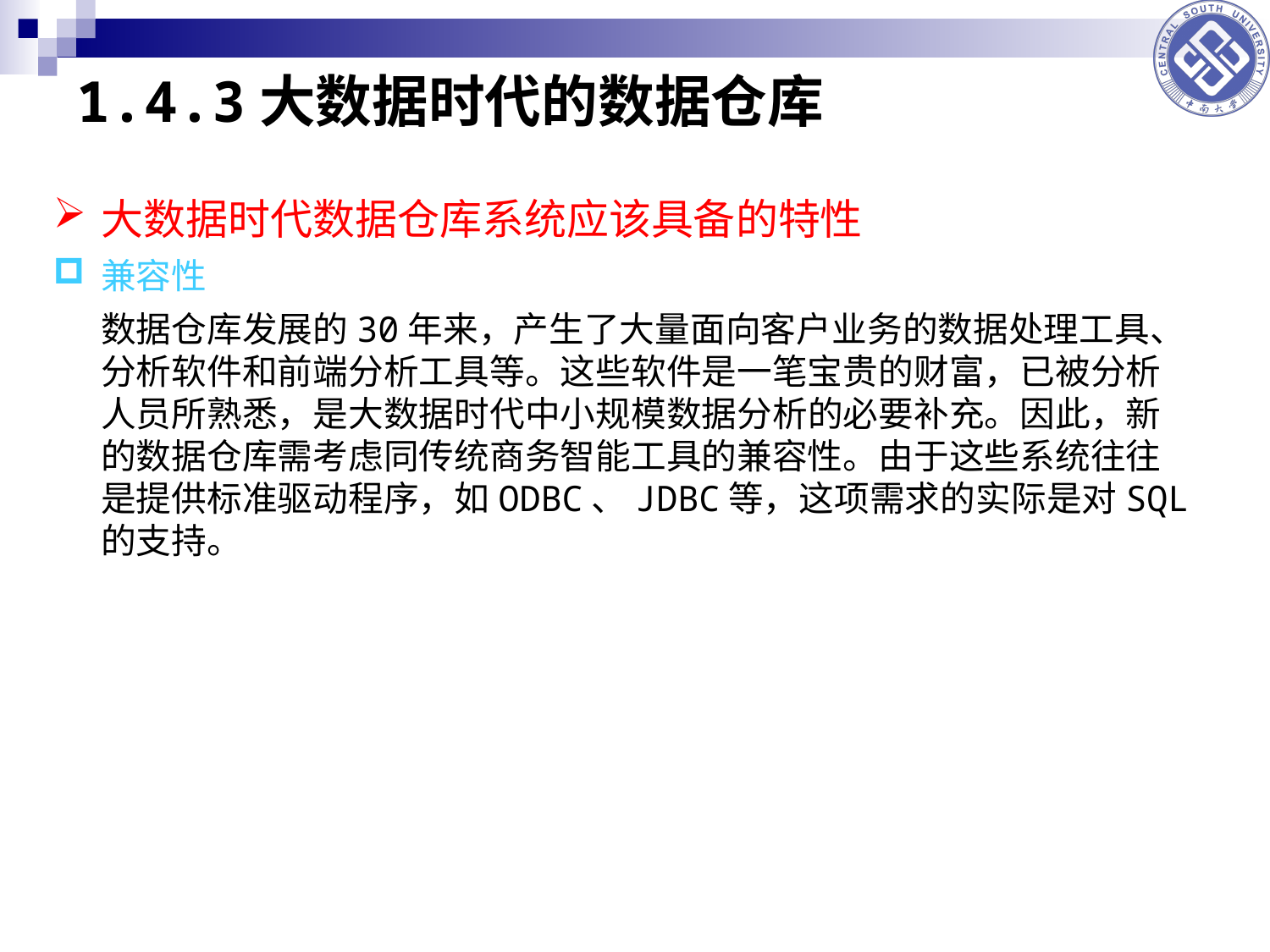

# 1.4.3大数据时代的数据仓库
大数据时代数据仓库系统应该具备的特性
兼容性
数据仓库发展的30年来，产生了大量面向客户业务的数据处理工具、分析软件和前端分析工具等。这些软件是一笔宝贵的财富，已被分析人员所熟悉，是大数据时代中小规模数据分析的必要补充。因此，新的数据仓库需考虑同传统商务智能工具的兼容性。由于这些系统往往是提供标准驱动程序，如ODBC、JDBC等，这项需求的实际是对SQL的支持。